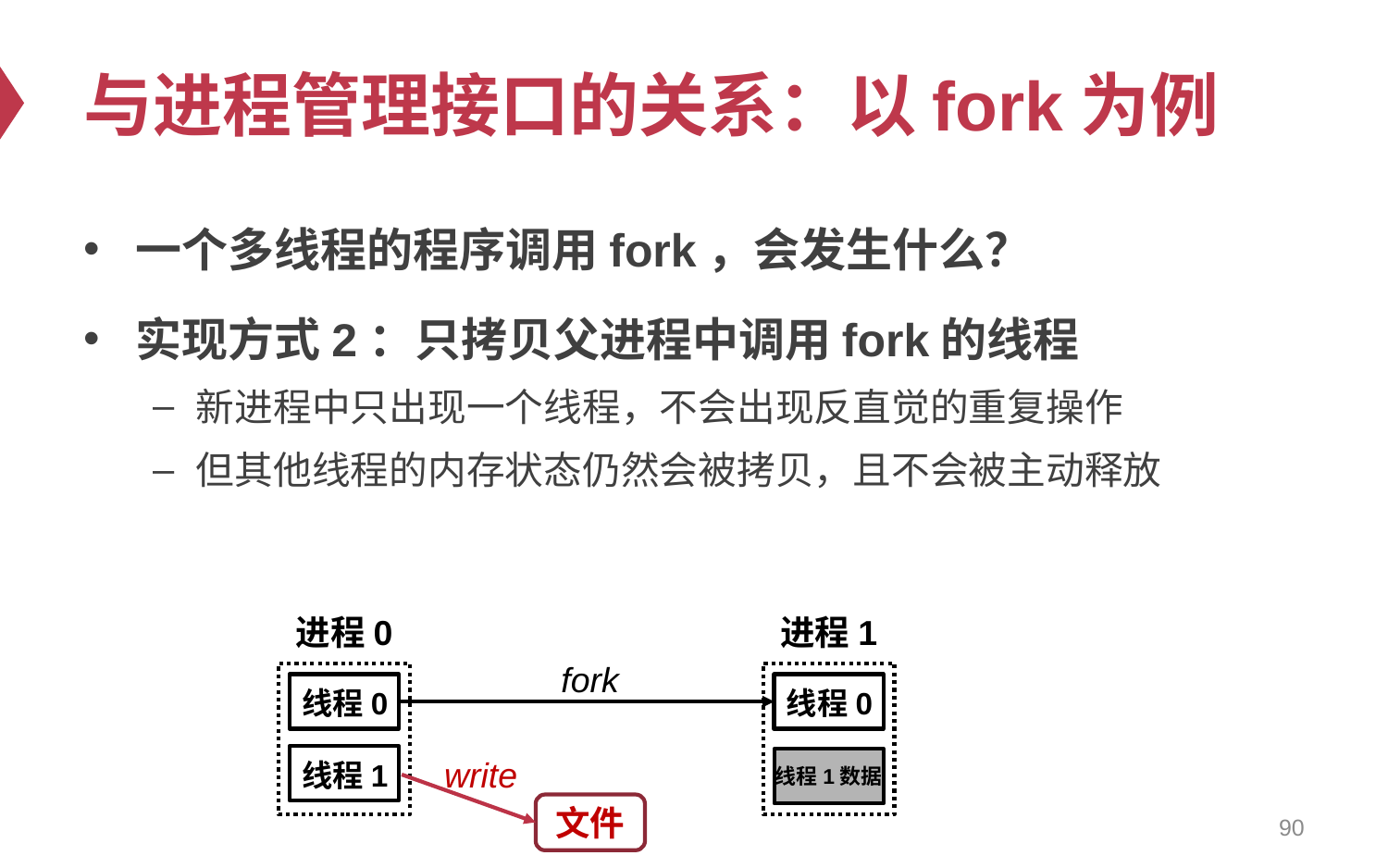

# 与进程管理接口的关系：以fork为例
一个多线程的程序调用fork，会发生什么？
实现方式2：只拷贝父进程中调用fork的线程
新进程中只出现一个线程，不会出现反直觉的重复操作
但其他线程的内存状态仍然会被拷贝，且不会被主动释放

进程0
进程1
fork

线程0
线程0

write

线程1
线程1数据
文件

90